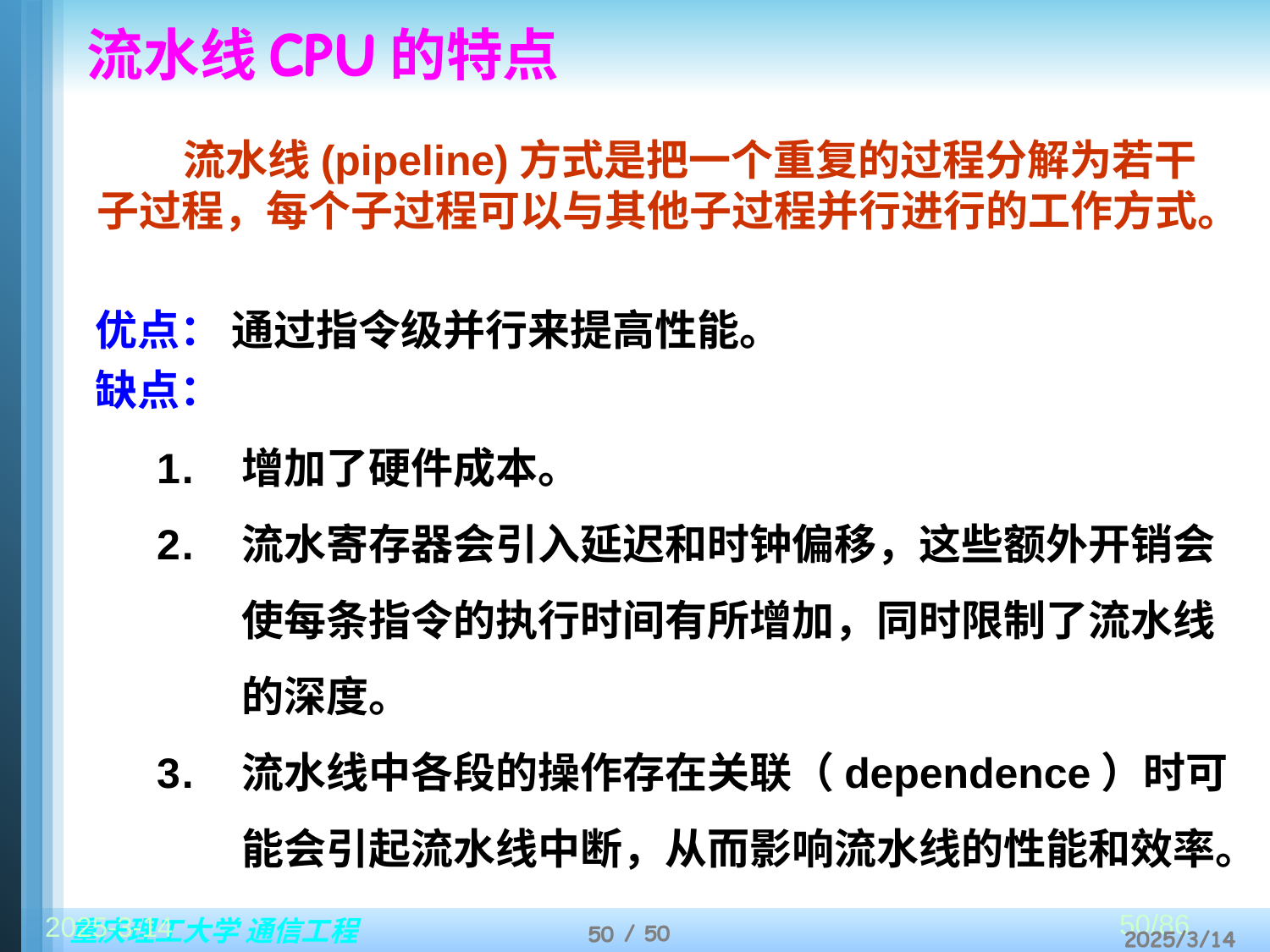

# 流水线CPU的特点
        流水线(pipeline)方式是把一个重复的过程分解为若干子过程，每个子过程可以与其他子过程并行进行的工作方式。
优点： 通过指令级并行来提高性能。
缺点：
增加了硬件成本。
流水寄存器会引入延迟和时钟偏移，这些额外开销会使每条指令的执行时间有所增加，同时限制了流水线的深度。
流水线中各段的操作存在关联（dependence）时可能会引起流水线中断，从而影响流水线的性能和效率。
50/86
2025-3-14
50
/ 50
2025/3/14 Friday